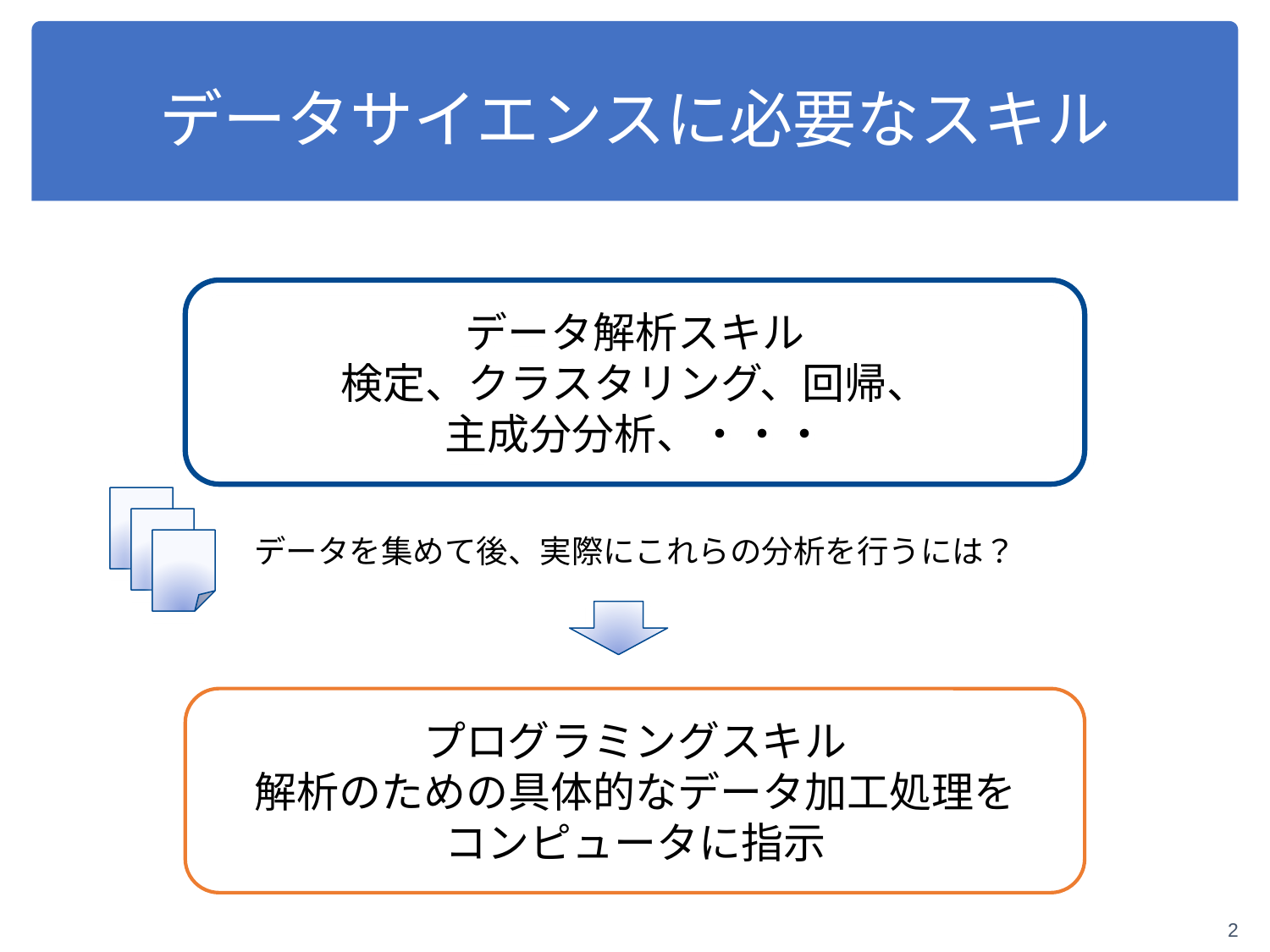

# データサイエンスに必要なスキル
データ解析スキル
検定、クラスタリング、回帰、
主成分分析、・・・

データを集めて後、実際にこれらの分析を行うには？

プログラミングスキル
解析のための具体的なデータ加工処理を
コンピュータに指示
2